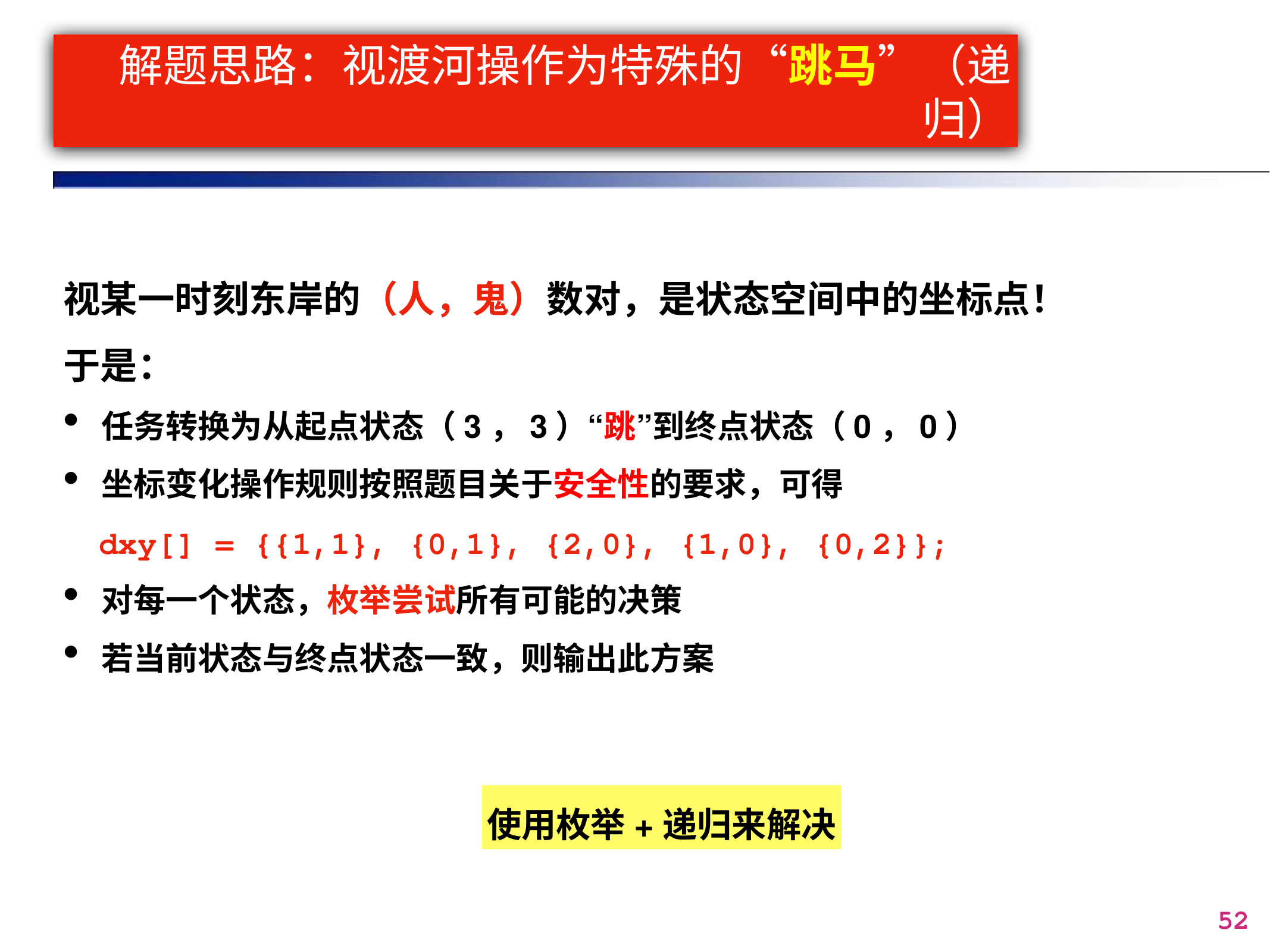

# 解题思路：视渡河操作为特殊的“跳马”（递归）
视某一时刻东岸的（人，鬼）数对，是状态空间中的坐标点！
于是：
任务转换为从起点状态（3，3）“跳”到终点状态（0，0）
坐标变化操作规则按照题目关于安全性的要求，可得
    dxy[] = {{1,1}, {0,1}, {2,0}, {1,0}, {0,2}};
对每一个状态，枚举尝试所有可能的决策
若当前状态与终点状态一致，则输出此方案
使用枚举+递归来解决
52